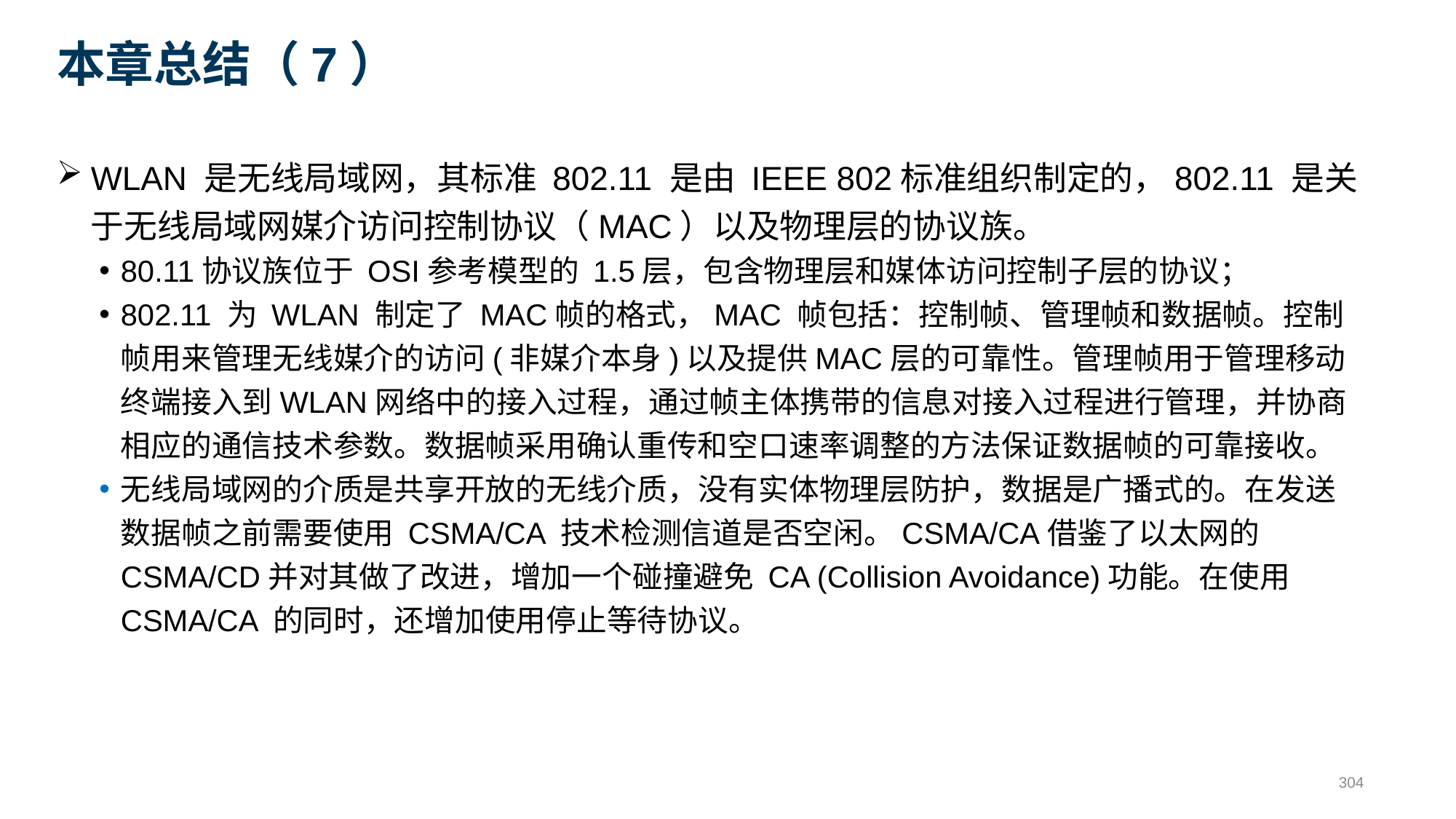

# 本章总结（7）
WLAN 是无线局域网，其标准 802.11 是由 IEEE 802标准组织制定的，802.11 是关于无线局域网媒介访问控制协议（MAC）以及物理层的协议族。
80.11协议族位于 OSI参考模型的 1.5层，包含物理层和媒体访问控制子层的协议；
802.11 为 WLAN 制定了 MAC帧的格式，MAC 帧包括：控制帧、管理帧和数据帧。控制帧用来管理无线媒介的访问(非媒介本身)以及提供MAC层的可靠性。管理帧用于管理移动终端接入到WLAN网络中的接入过程，通过帧主体携带的信息对接入过程进行管理，并协商相应的通信技术参数。数据帧采用确认重传和空口速率调整的方法保证数据帧的可靠接收。
无线局域网的介质是共享开放的无线介质，没有实体物理层防护，数据是广播式的。在发送数据帧之前需要使用 CSMA/CA 技术检测信道是否空闲。CSMA/CA借鉴了以太网的 CSMA/CD并对其做了改进，增加一个碰撞避免 CA (Collision Avoidance)功能。在使用 CSMA/CA 的同时，还增加使用停止等待协议。
304